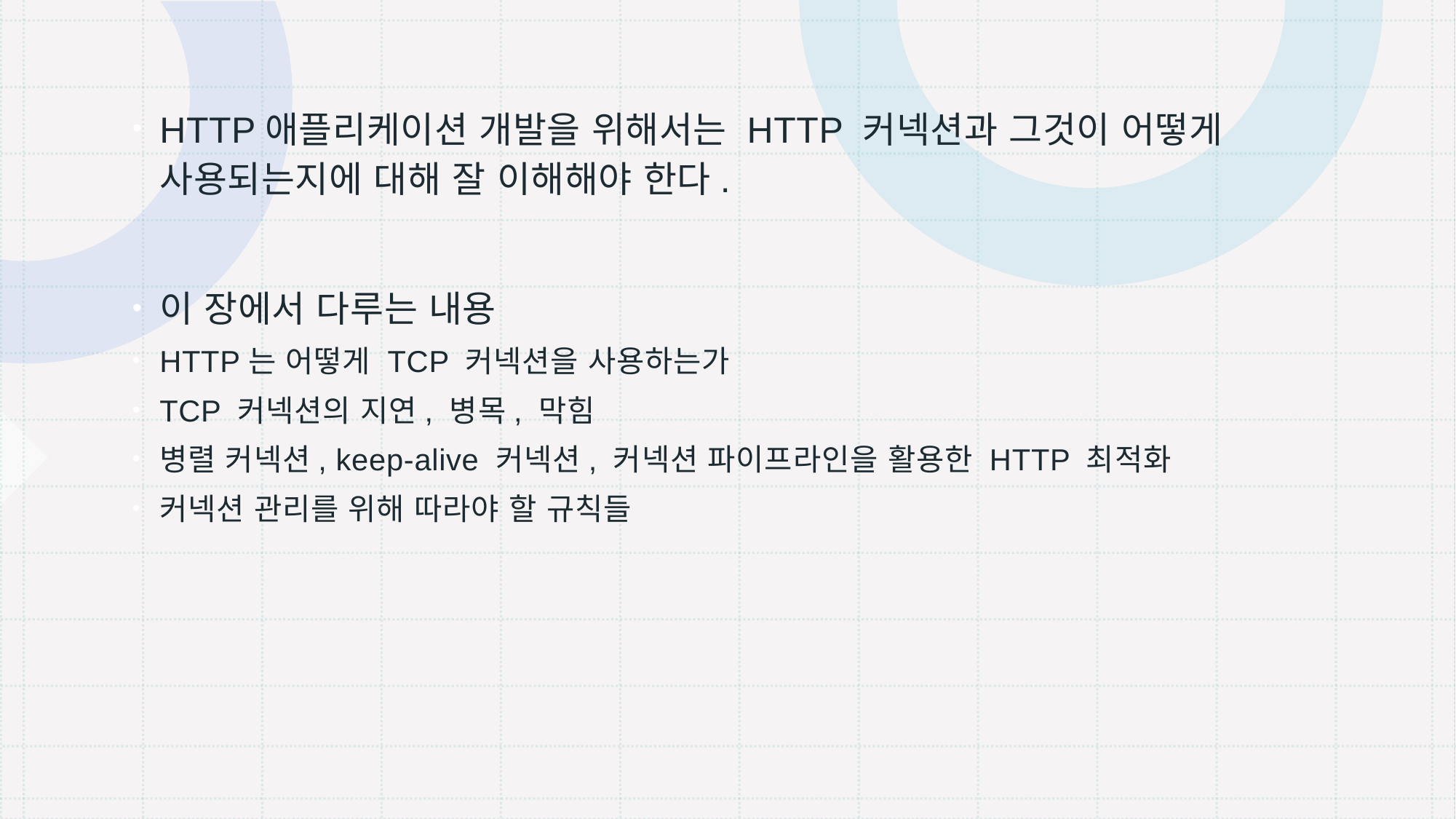

HTTP애플리케이션 개발을 위해서는 HTTP 커넥션과 그것이 어떻게 사용되는지에 대해 잘 이해해야 한다.

이 장에서 다루는 내용
HTTP는 어떻게 TCP 커넥션을 사용하는가
TCP 커넥션의 지연, 병목, 막힘
병렬 커넥션, keep-alive 커넥션, 커넥션 파이프라인을 활용한 HTTP 최적화
커넥션 관리를 위해 따라야 할 규칙들